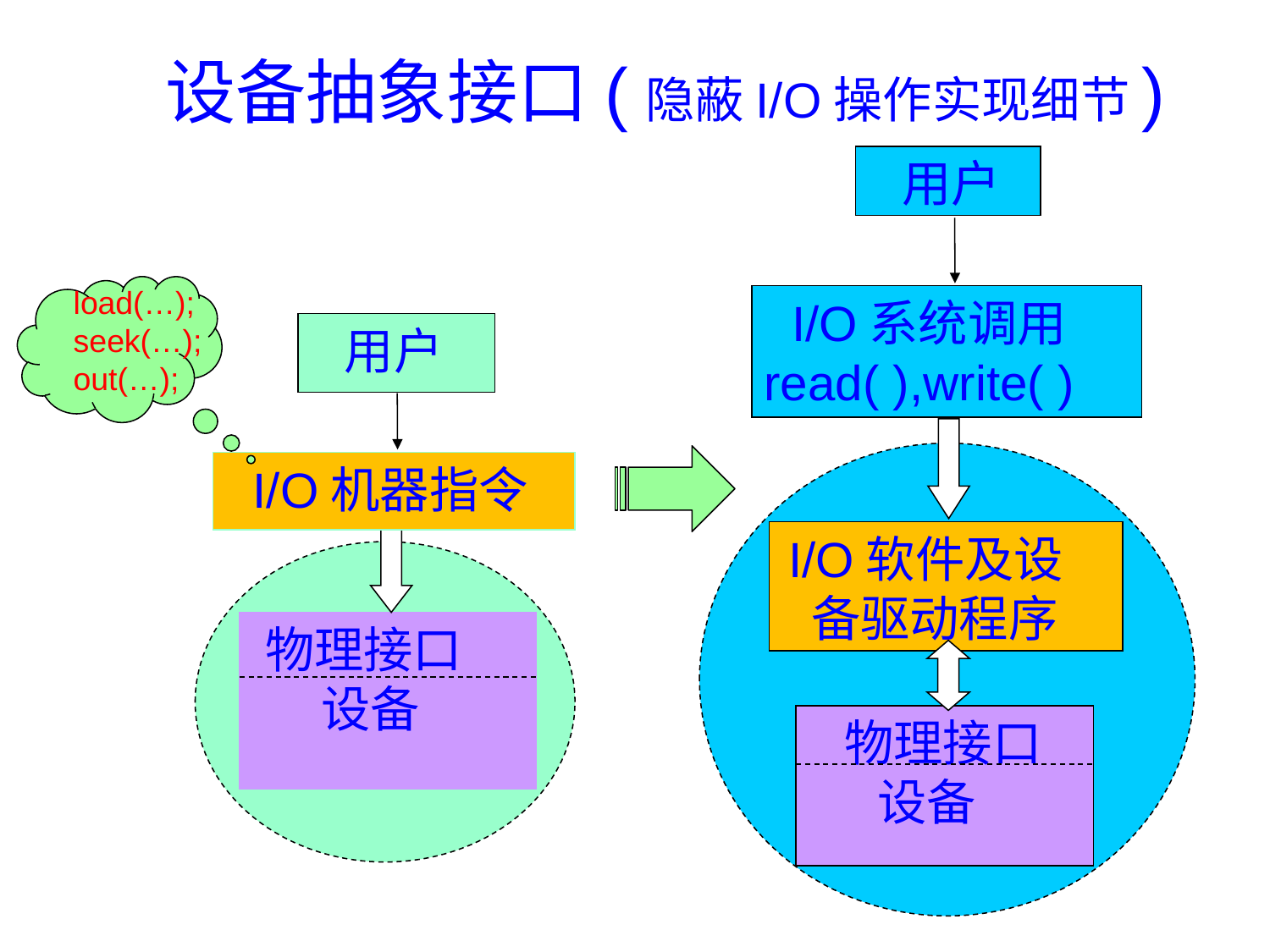

# 设备抽象接口(隐蔽I/O操作实现细节)
  用户
  I/O系统调用read( ),write( )

I/O软件及设
 备驱动程序

 物理接口
    设备

load(…);
seek(…);
out(…);
  用户
  I/O机器指令

物理接口
    设备